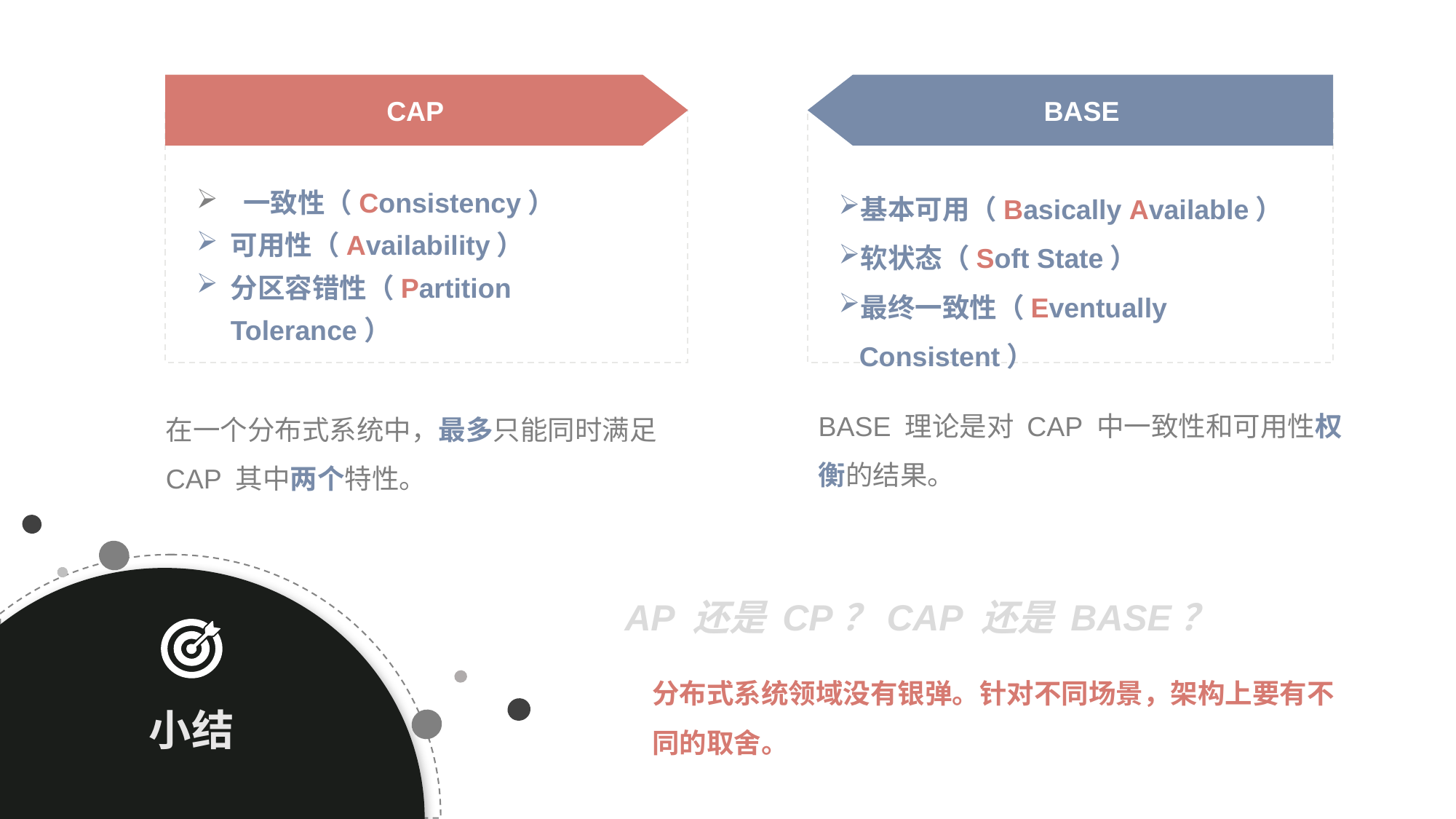

CAP

 一致性（Consistency）
可用性（Availability）
分区容错性（Partition Tolerance）
BASE

基本可用（Basically Available）
软状态（Soft State）
最终一致性（Eventually Consistent）
BASE 理论是对 CAP 中一致性和可用性权衡的结果。
在一个分布式系统中，最多只能同时满足 CAP 其中两个特性。

小结

AP 还是 CP？CAP 还是 BASE？
分布式系统领域没有银弹。针对不同场景，架构上要有不同的取舍。